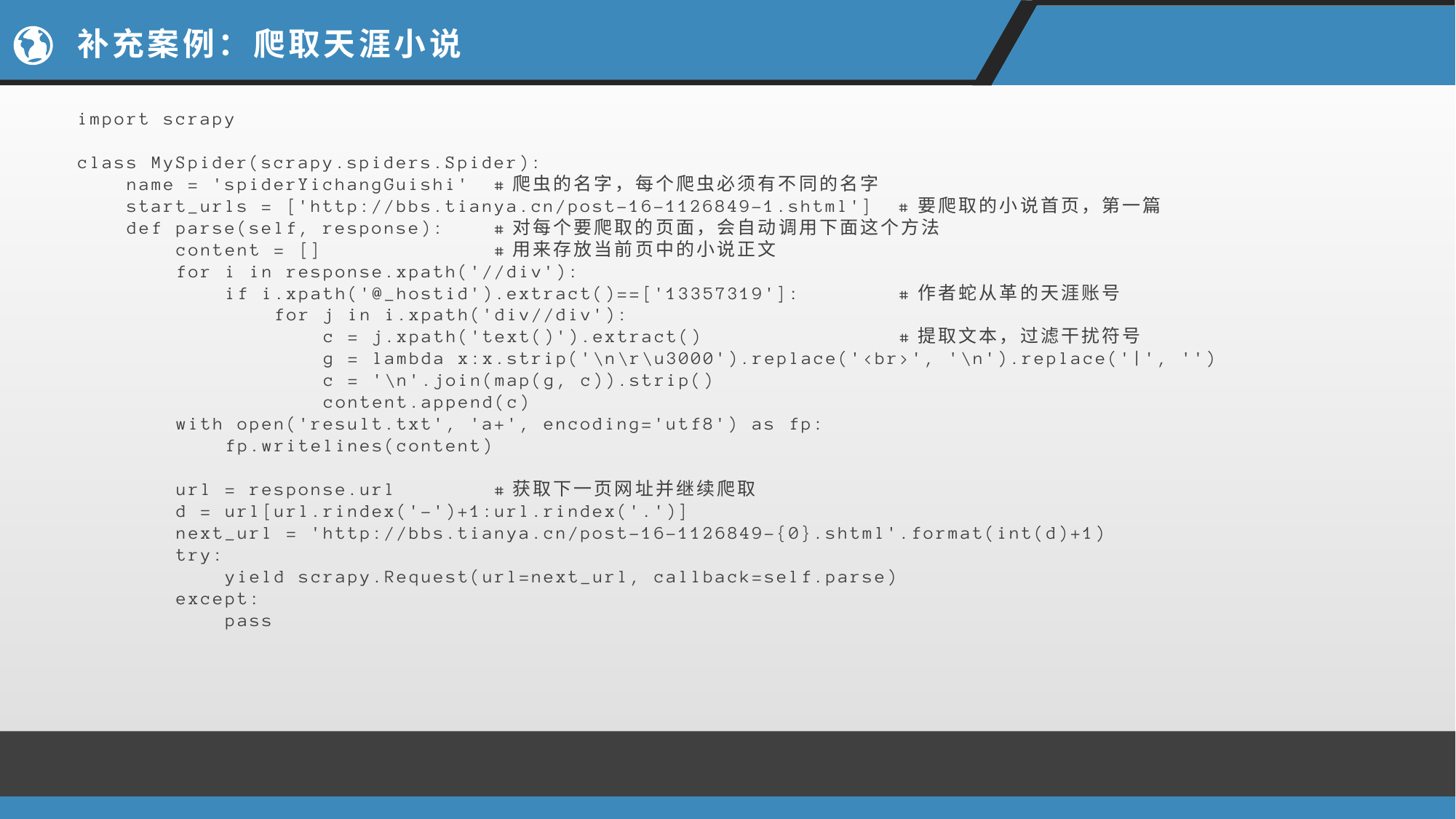

# 补充案例：爬取天涯小说

import scrapy

class MySpider(scrapy.spiders.Spider):
    name = 'spiderYichangGuishi'  #爬虫的名字，每个爬虫必须有不同的名字
    start_urls = ['http://bbs.tianya.cn/post-16-1126849-1.shtml']  #要爬取的小说首页，第一篇
    def parse(self, response):    #对每个要爬取的页面，会自动调用下面这个方法
        content = []              #用来存放当前页中的小说正文
        for i in response.xpath('//div'):
            if i.xpath('@_hostid').extract()==['13357319']:        #作者蛇从革的天涯账号
                for j in i.xpath('div//div'):
                    c = j.xpath('text()').extract()                #提取文本，过滤干扰符号
                    g = lambda x:x.strip('\n\r\u3000').replace('<br>', '\n').replace('|', '')
                    c = '\n'.join(map(g, c)).strip()
                    content.append(c)
        with open('result.txt', 'a+', encoding='utf8') as fp:
            fp.writelines(content)

        url = response.url        #获取下一页网址并继续爬取
        d = url[url.rindex('-')+1:url.rindex('.')]
        next_url = 'http://bbs.tianya.cn/post-16-1126849-{0}.shtml'.format(int(d)+1)
        try:
            yield scrapy.Request(url=next_url, callback=self.parse)
        except:
            pass